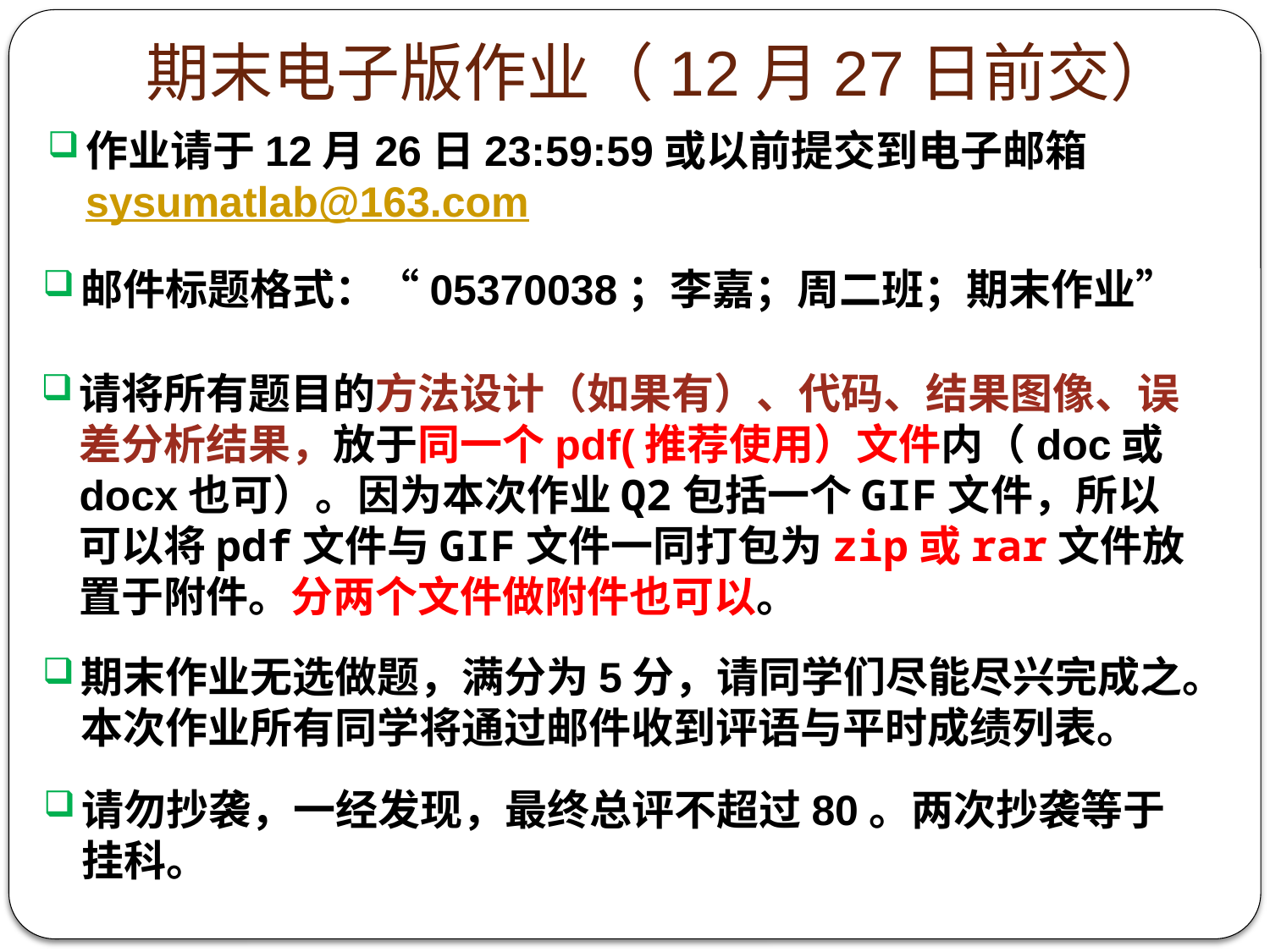

# 期末电子版作业（12月27日前交）
作业请于12月26日23:59:59或以前提交到电子邮箱 sysumatlab@163.com
邮件标题格式：“05370038；李嘉；周二班；期末作业”
请将所有题目的方法设计（如果有）、代码、结果图像、误差分析结果，放于同一个pdf(推荐使用）文件内（doc或docx也可）。因为本次作业Q2包括一个GIF文件，所以可以将pdf文件与GIF文件一同打包为zip或rar文件放置于附件。分两个文件做附件也可以。

期末作业无选做题，满分为5分，请同学们尽能尽兴完成之。本次作业所有同学将通过邮件收到评语与平时成绩列表。
请勿抄袭，一经发现，最终总评不超过80。两次抄袭等于挂科。